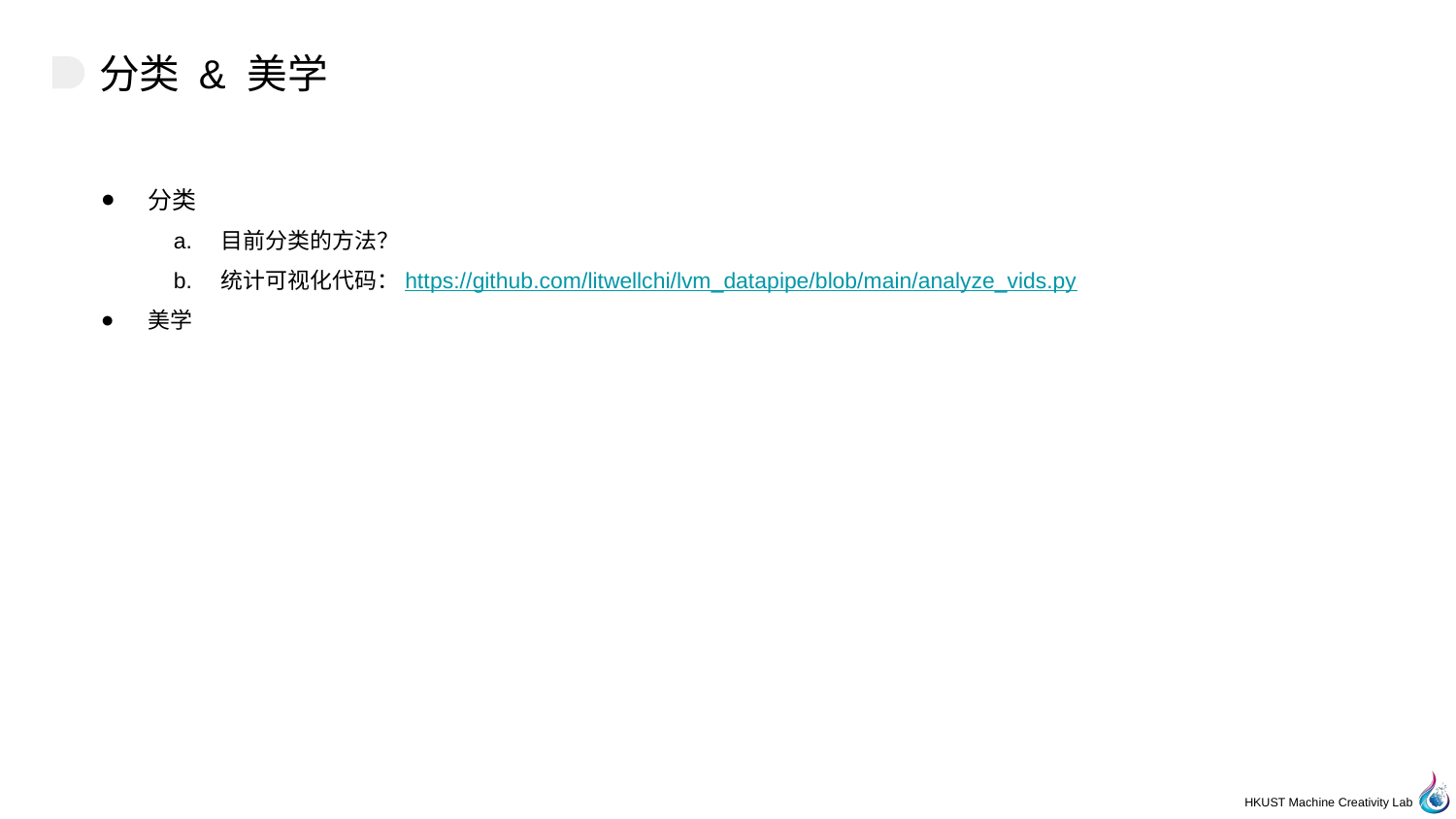

分类
目前分类的方法？
统计可视化代码：https://github.com/litwellchi/lvm_datapipe/blob/main/analyze_vids.py
美学
# 分类 & 美学